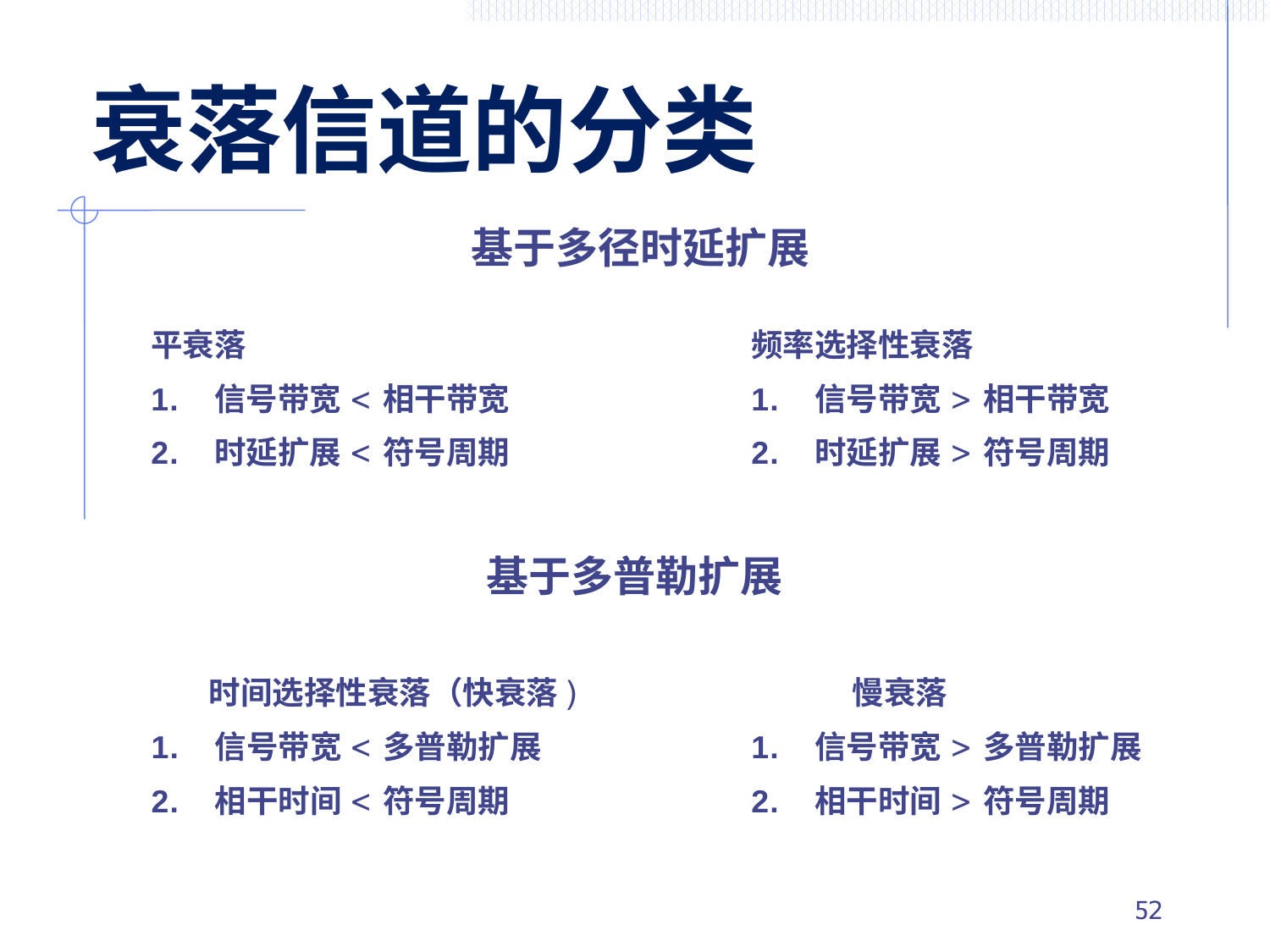

# 衰落信道的分类
基于多径时延扩展
平衰落
信号带宽<相干带宽
时延扩展<符号周期
频率选择性衰落
信号带宽>相干带宽
时延扩展>符号周期
基于多普勒扩展
       时间选择性衰落（快衰落)
信号带宽<多普勒扩展
相干时间<符号周期
             慢衰落
信号带宽>多普勒扩展
相干时间>符号周期
52